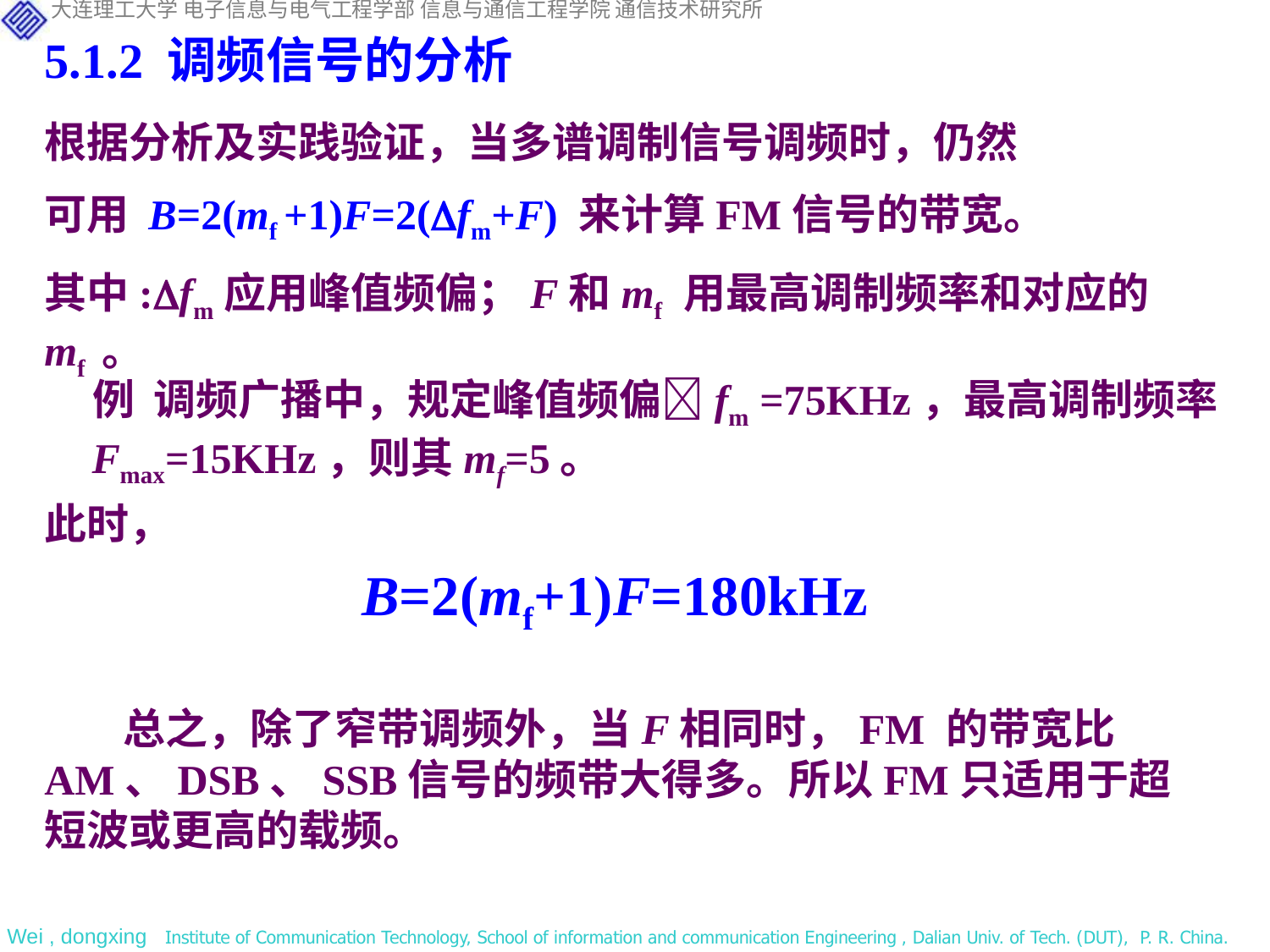

5.1.2 调频信号的分析
根据分析及实践验证，当多谱调制信号调频时，仍然
可用 B=2(mf +1)F=2(Δfm+F) 来计算FM信号的带宽。
其中:Δfm应用峰值频偏；F和mf 用最高调制频率和对应的mf 。
    例  调频广播中，规定峰值频偏Δfm =75KHz，最高调制频率Fmax=15KHz，则其mf=5。
此时，
                              B=2(mf+1)F=180kHz

  总之，除了窄带调频外，当F相同时，FM 的带宽比AM、DSB、SSB信号的频带大得多。所以FM只适用于超短波或更高的载频。